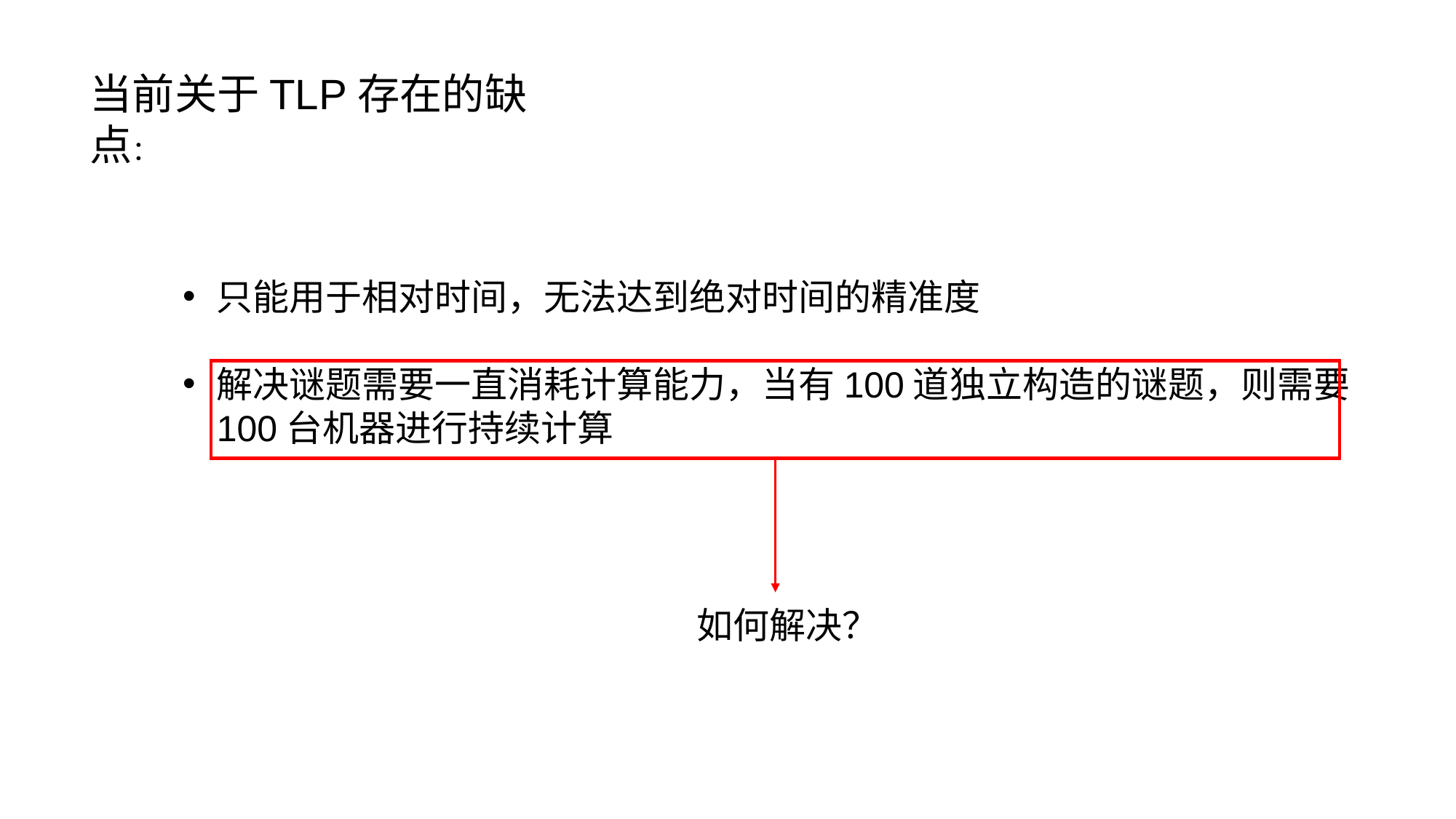

当前关于TLP存在的缺点：
只能用于相对时间，无法达到绝对时间的精准度

解决谜题需要一直消耗计算能力，当有100道独立构造的谜题，则需要100台机器进行持续计算

如何解决？